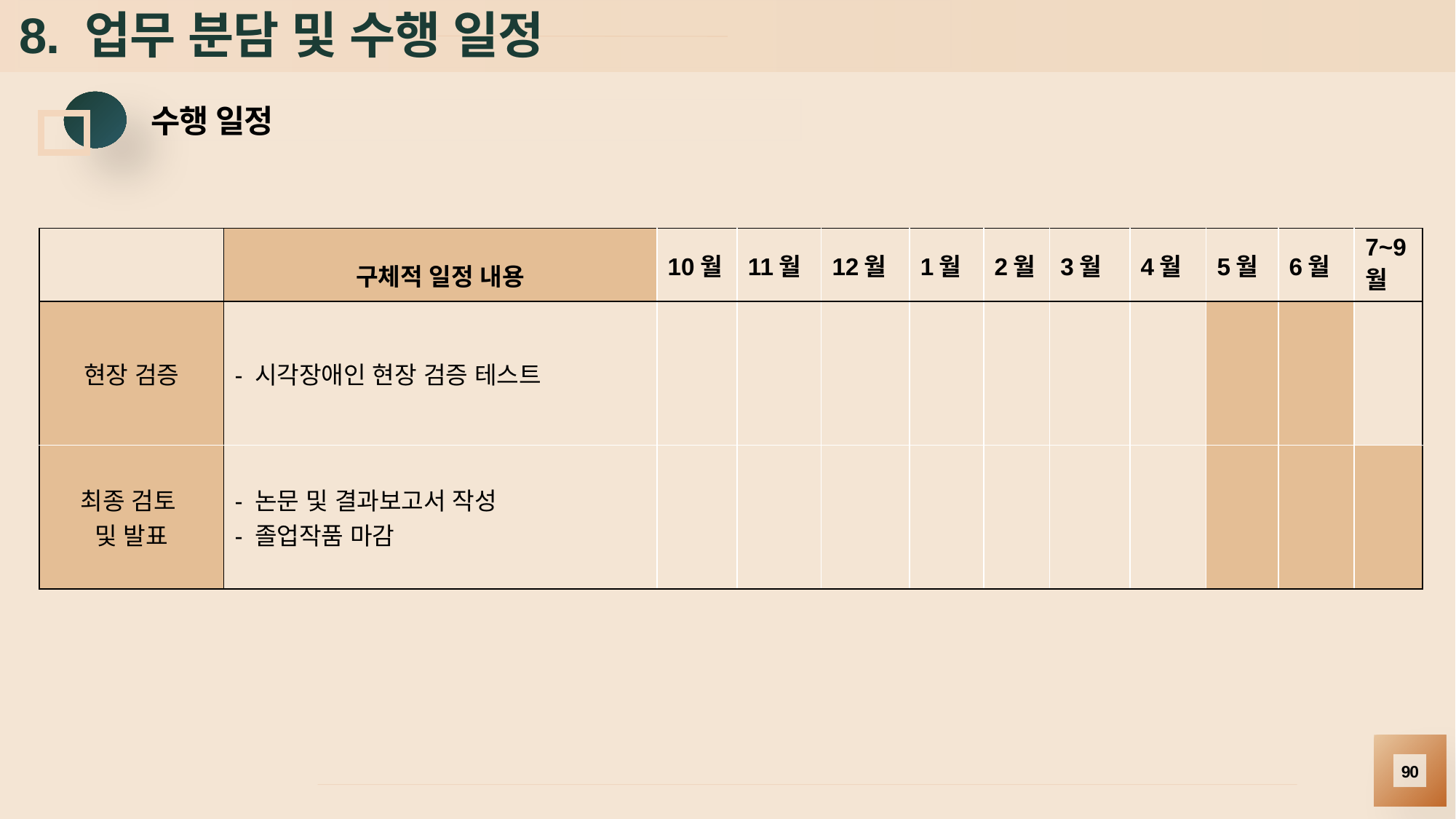

# 8. 업무 분담 및 수행 일정

수행 일정

|  | 구체적 일정 내용 | 10월 | 11월 | 12월 | 1월 | 2월 | 3월 | 4월 | 5월 | 6월 | 7~9월 |
| --- | --- | --- | --- | --- | --- | --- | --- | --- | --- | --- | --- |
| 현장 검증 | - 시각장애인 현장 검증 테스트 |  |  |  |  |  |  |  |  |  |  |
| 최종 검토 및 발표 | - 논문 및 결과보고서 작성 - 졸업작품 마감 |  |  |  |  |  |  |  |  |  |  |
90